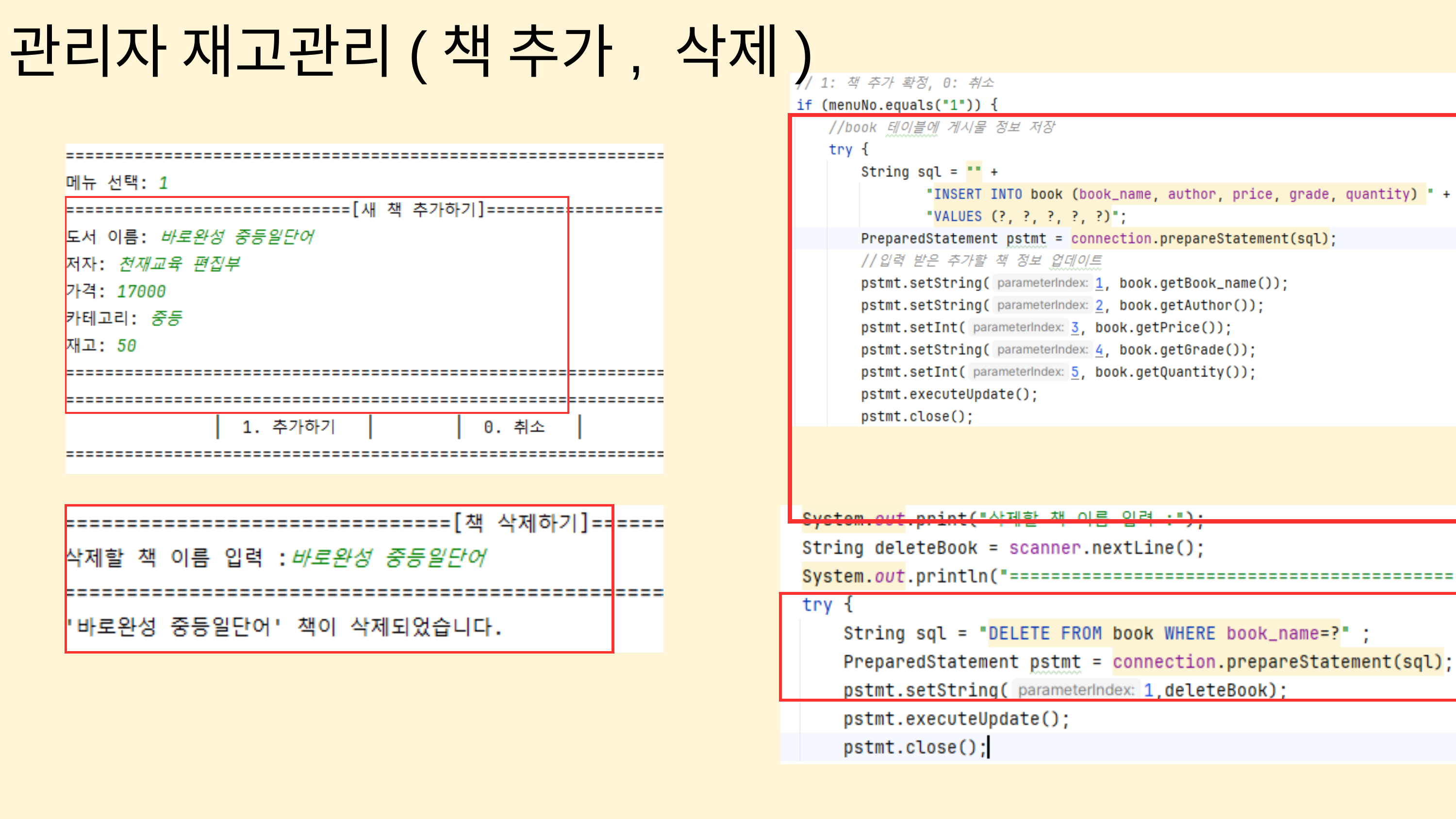

관리자 재고관리(책 추가, 삭제)

|  |
| --- |

|  |
| --- |

|  |
| --- |

|  |
| --- |